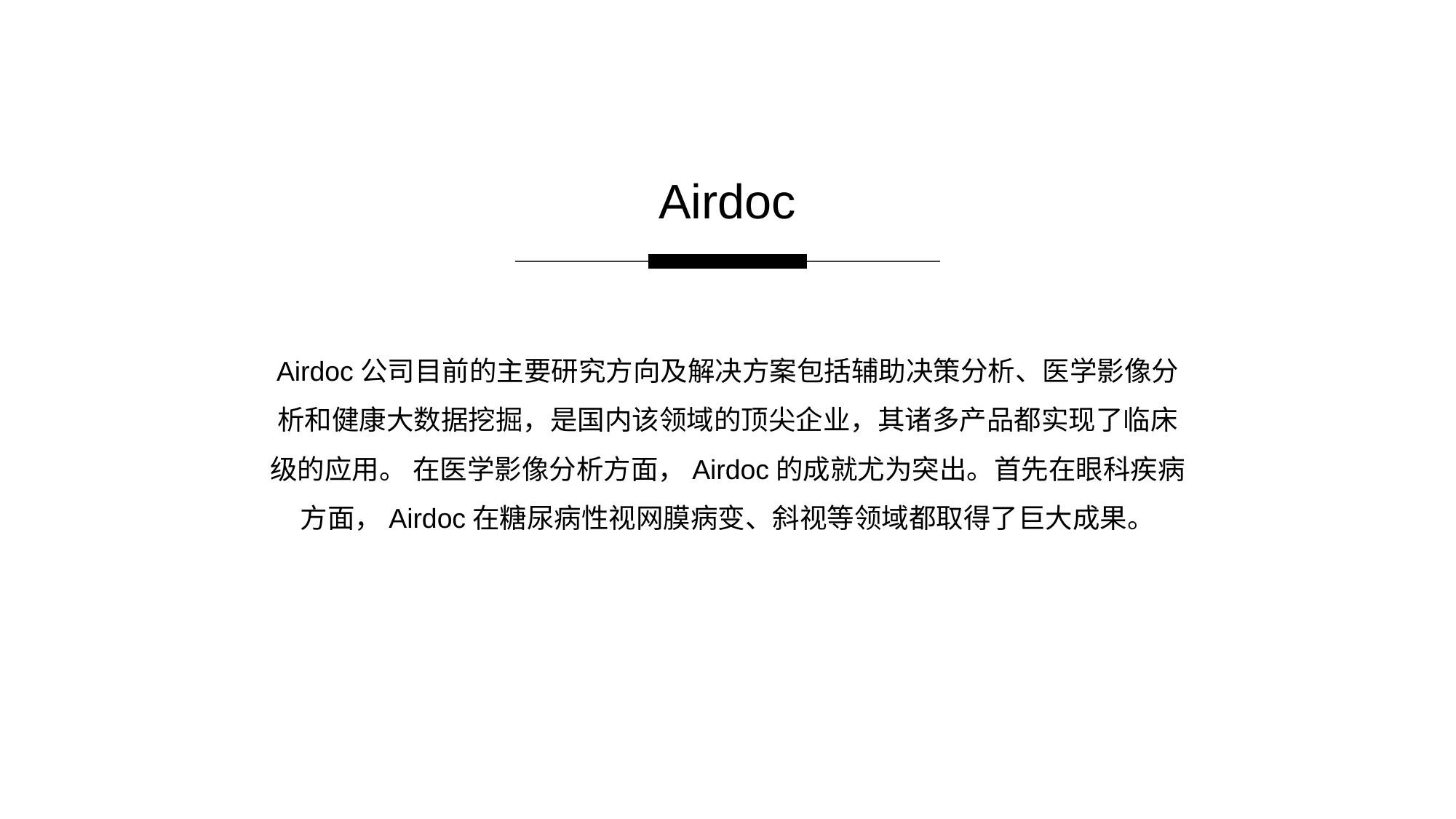

Airdoc
Airdoc公司目前的主要研究方向及解决方案包括辅助决策分析、医学影像分析和健康大数据挖掘，是国内该领域的顶尖企业，其诸多产品都实现了临床级的应用。 在医学影像分析方面，Airdoc的成就尤为突出。首先在眼科疾病方面，Airdoc在糖尿病性视网膜病变、斜视等领域都取得了巨大成果。